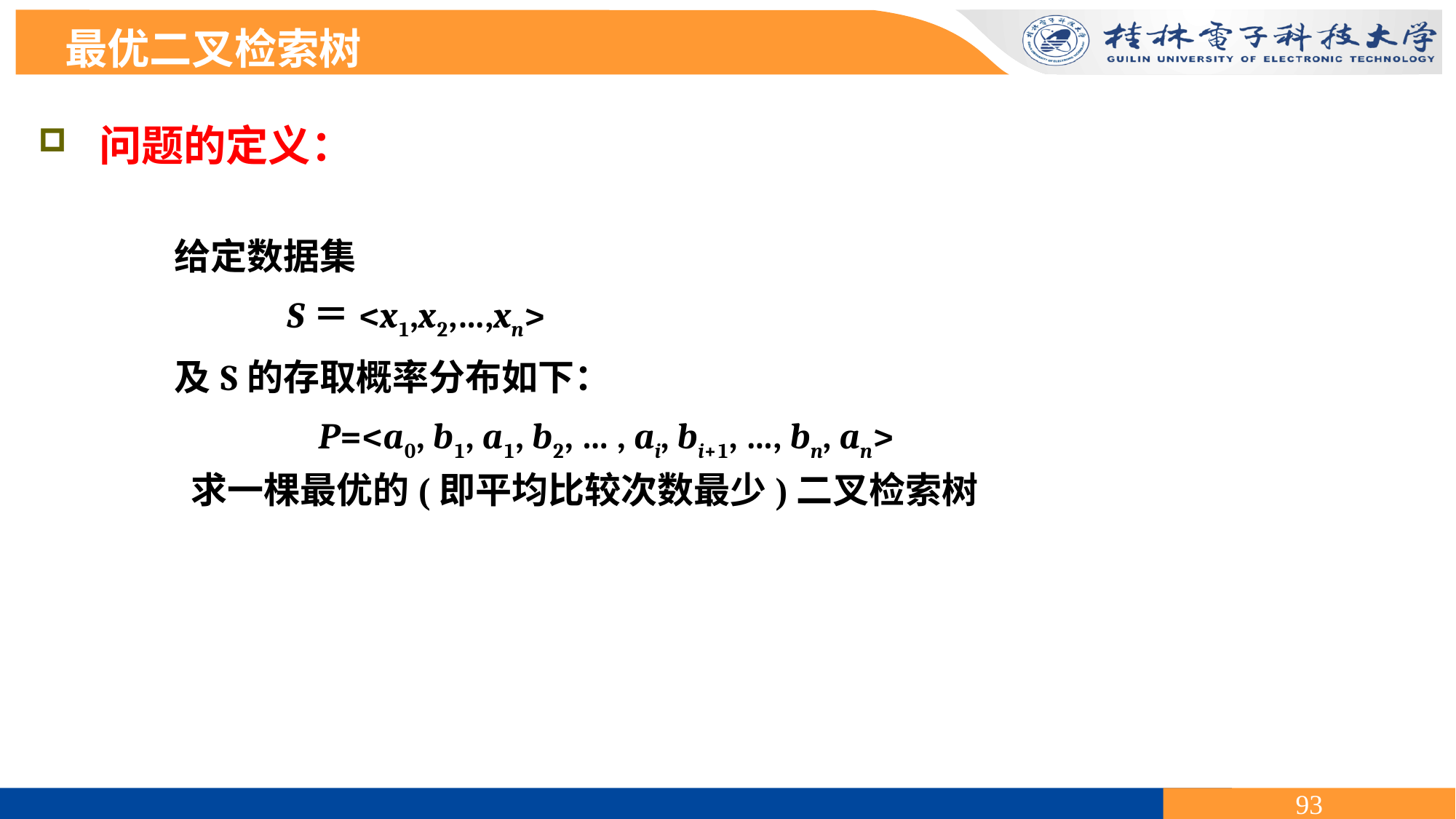

最优二叉检索树
 问题的定义：

给定数据集
              S＝<x1,x2,…,xn>
及S的存取概率分布如下：
                  P=<a0, b1, a1, b2, … , ai, bi+1, …, bn, an>
 求一棵最优的(即平均比较次数最少)二叉检索树